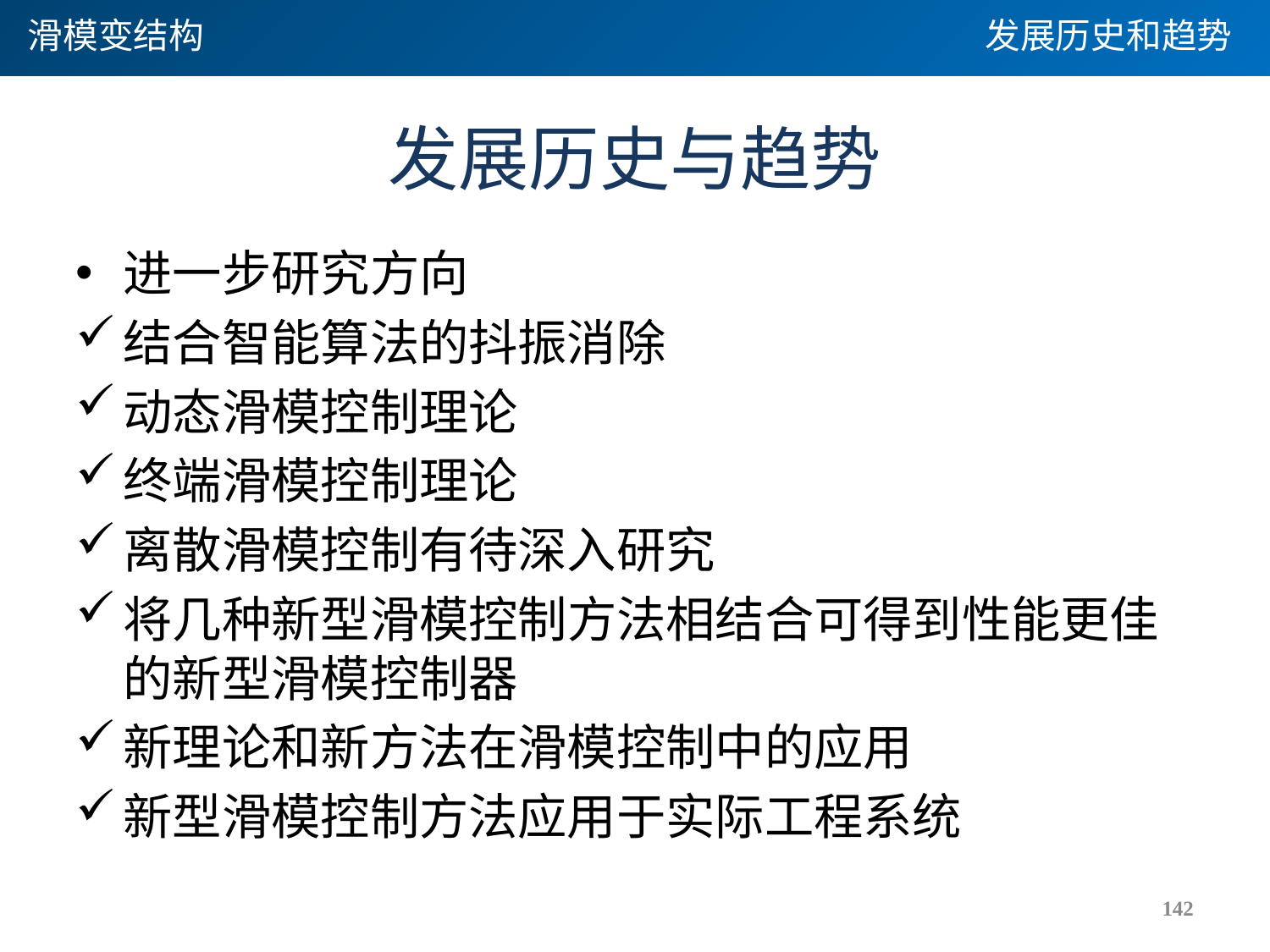

滑模变结构
发展历史和趋势
# 发展历史与趋势
进一步研究方向
结合智能算法的抖振消除
动态滑模控制理论
终端滑模控制理论
离散滑模控制有待深入研究
将几种新型滑模控制方法相结合可得到性能更佳的新型滑模控制器
新理论和新方法在滑模控制中的应用
新型滑模控制方法应用于实际工程系统

142